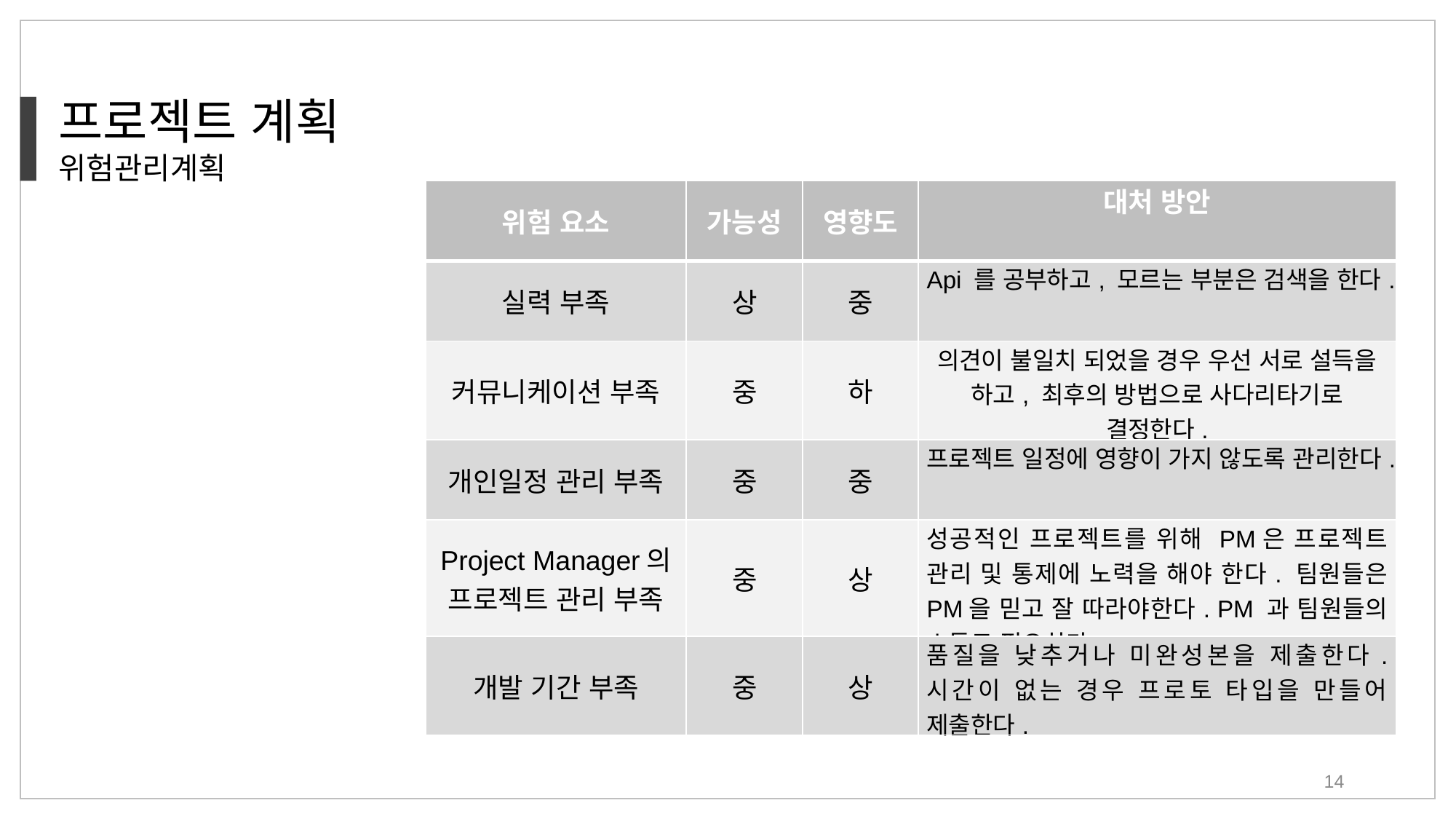

프로젝트 계획
위험관리계획

| 위험 요소 | 가능성 | 영향도 | 대처 방안 |
| --- | --- | --- | --- |
| 실력 부족 | 상 | 중 | Api 를 공부하고, 모르는 부분은 검색을 한다. |
| 커뮤니케이션 부족 | 중 | 하 | 의견이 불일치 되었을 경우 우선 서로 설득을 하고, 최후의 방법으로 사다리타기로 결정한다. |
| 개인일정 관리 부족 | 중 | 중 | 프로젝트 일정에 영향이 가지 않도록 관리한다. |
| Project Manager의 프로젝트 관리 부족 | 중 | 상 | 성공적인 프로젝트를 위해 PM은 프로젝트 관리 및 통제에 노력을 해야 한다. 팀원들은 PM을 믿고 잘 따라야한다. PM 과 팀원들의 소통도 필요하다. |
| 개발 기간 부족 | 중 | 상 | 품질을 낮추거나 미완성본을 제출한다. 시간이 없는 경우 프로토 타입을 만들어 제출한다. |
14